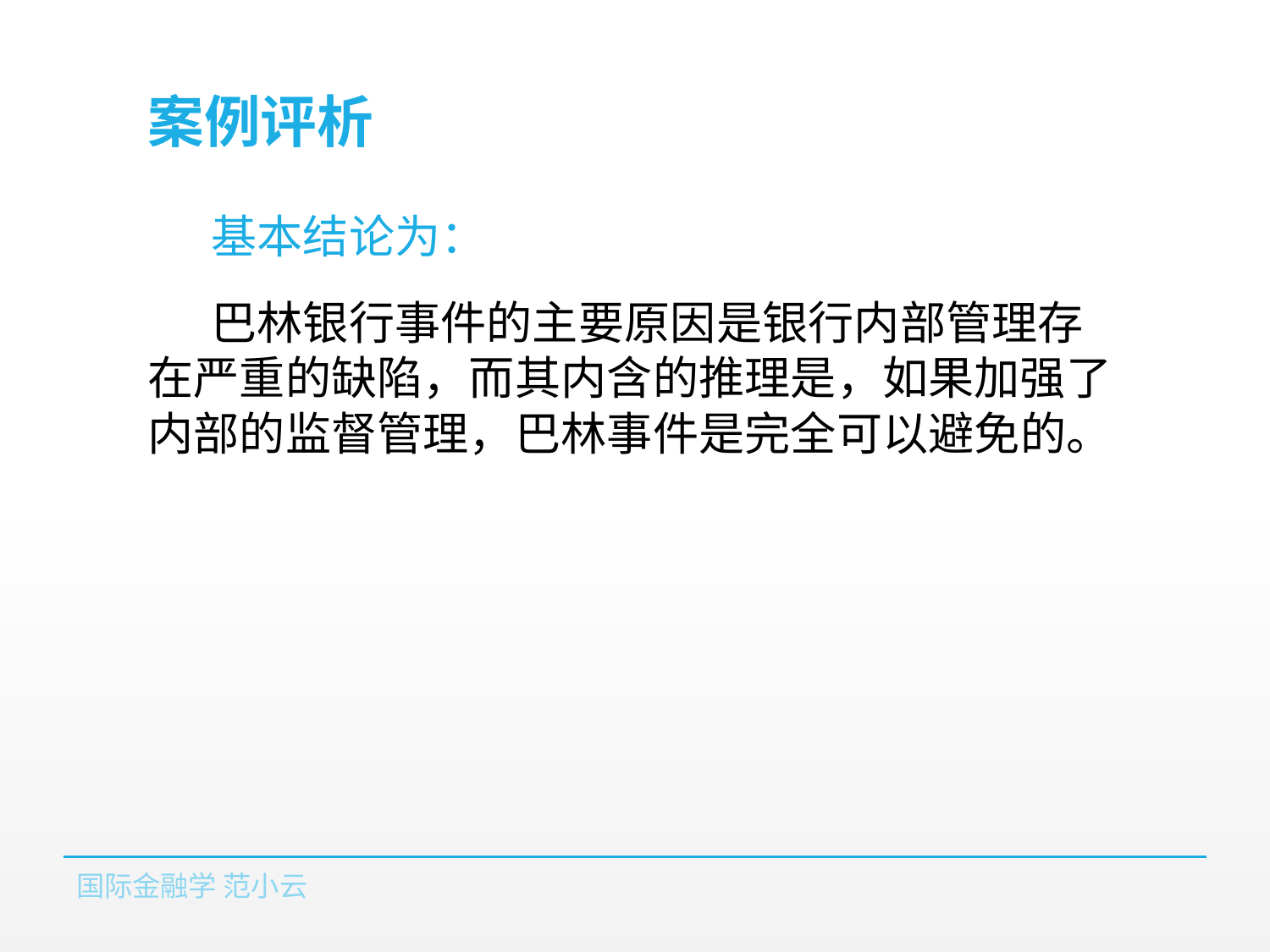

# 案例评析
基本结论为：
巴林银行事件的主要原因是银行内部管理存在严重的缺陷，而其内含的推理是，如果加强了内部的监督管理，巴林事件是完全可以避免的。
国际金融学 范小云